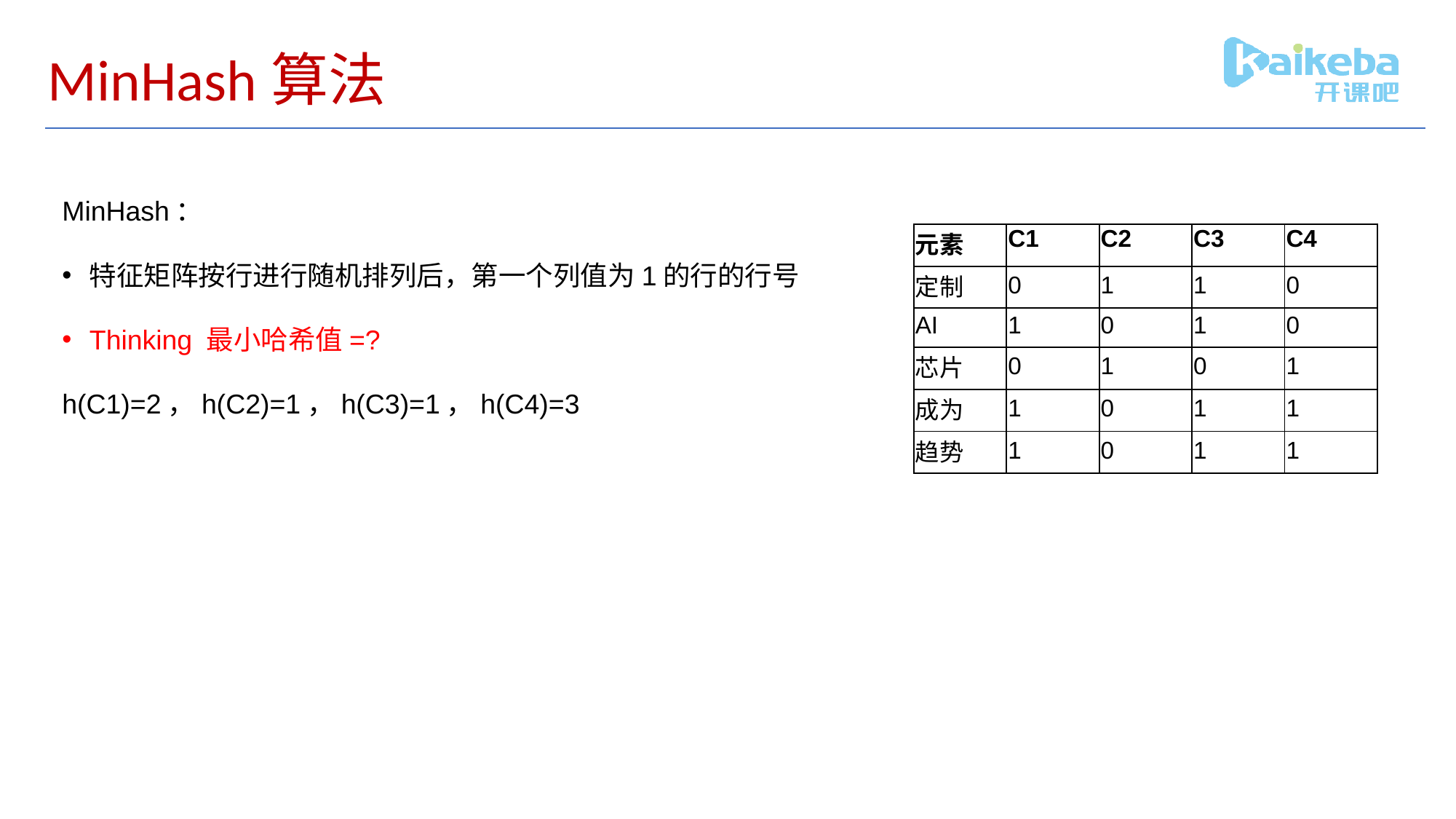

# MinHash算法
MinHash：
特征矩阵按行进行随机排列后，第一个列值为1的行的行号
Thinking 最小哈希值=?
h(C1)=2，h(C2)=1，h(C3)=1，h(C4)=3

| 元素 | C1 | C2 | C3 | C4 |
| --- | --- | --- | --- | --- |
| 定制 | 0 | 1 | 1 | 0 |
| AI | 1 | 0 | 1 | 0 |
| 芯片 | 0 | 1 | 0 | 1 |
| 成为 | 1 | 0 | 1 | 1 |
| 趋势 | 1 | 0 | 1 | 1 |